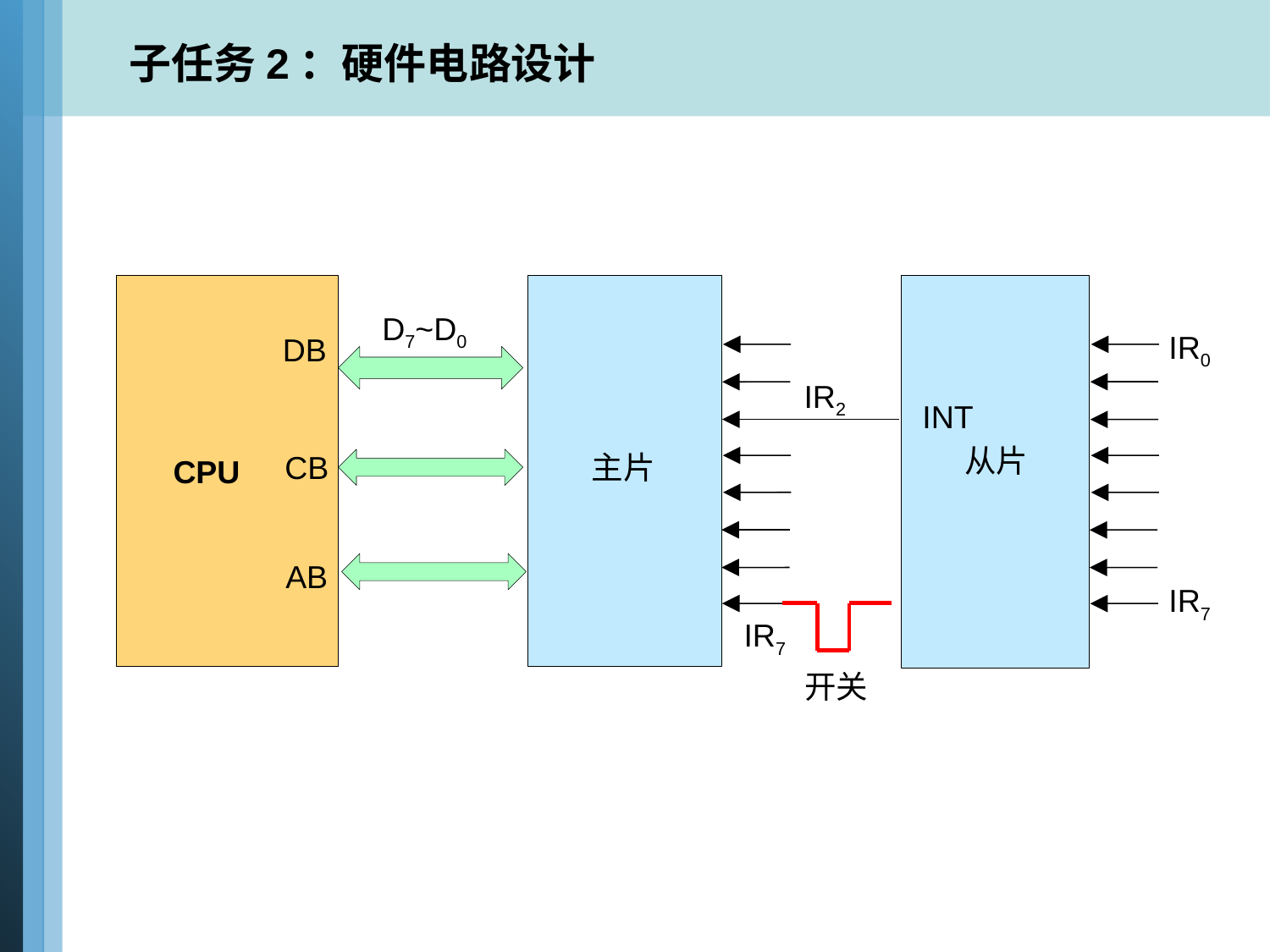

子任务2：硬件电路设计
     CPU
DB
CB
AB

主片

IR0
INT
从片
IR7
IR2
IR7
D7~D0

开关
155